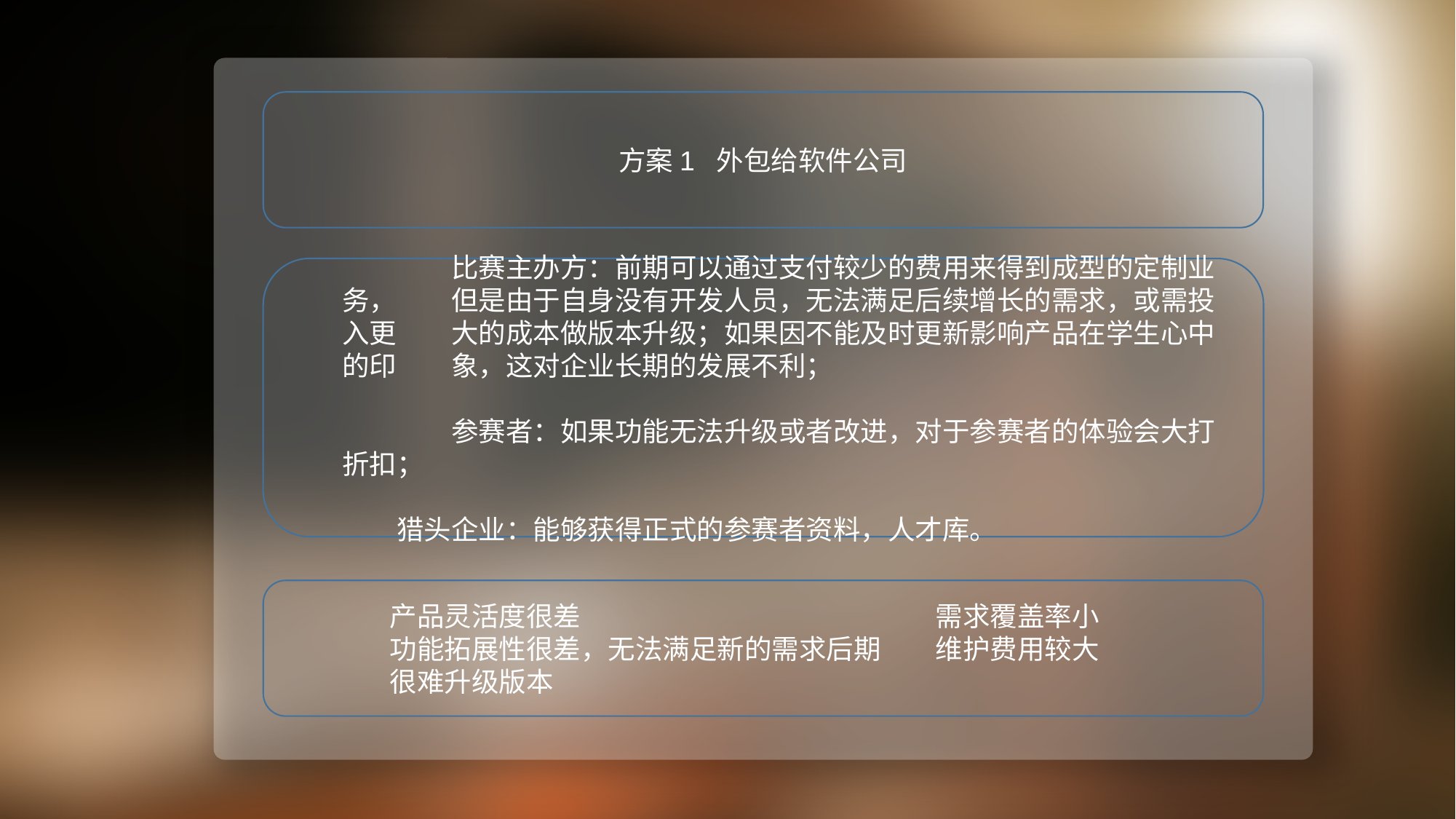

方案1  外包给软件公司
	比赛主办方：前期可以通过支付较少的费用来得到成型的定制业务，	但是由于自身没有开发人员，无法满足后续增长的需求，或需投入更	大的成本做版本升级；如果因不能及时更新影响产品在学生心中的印	象，这对企业长期的发展不利；

	参赛者：如果功能无法升级或者改进，对于参赛者的体验会大打折扣；

         	猎头企业：能够获得正式的参赛者资料，人才库。
	产品灵活度很差				需求覆盖率小
	功能拓展性很差，无法满足新的需求后期	维护费用较大
	很难升级版本